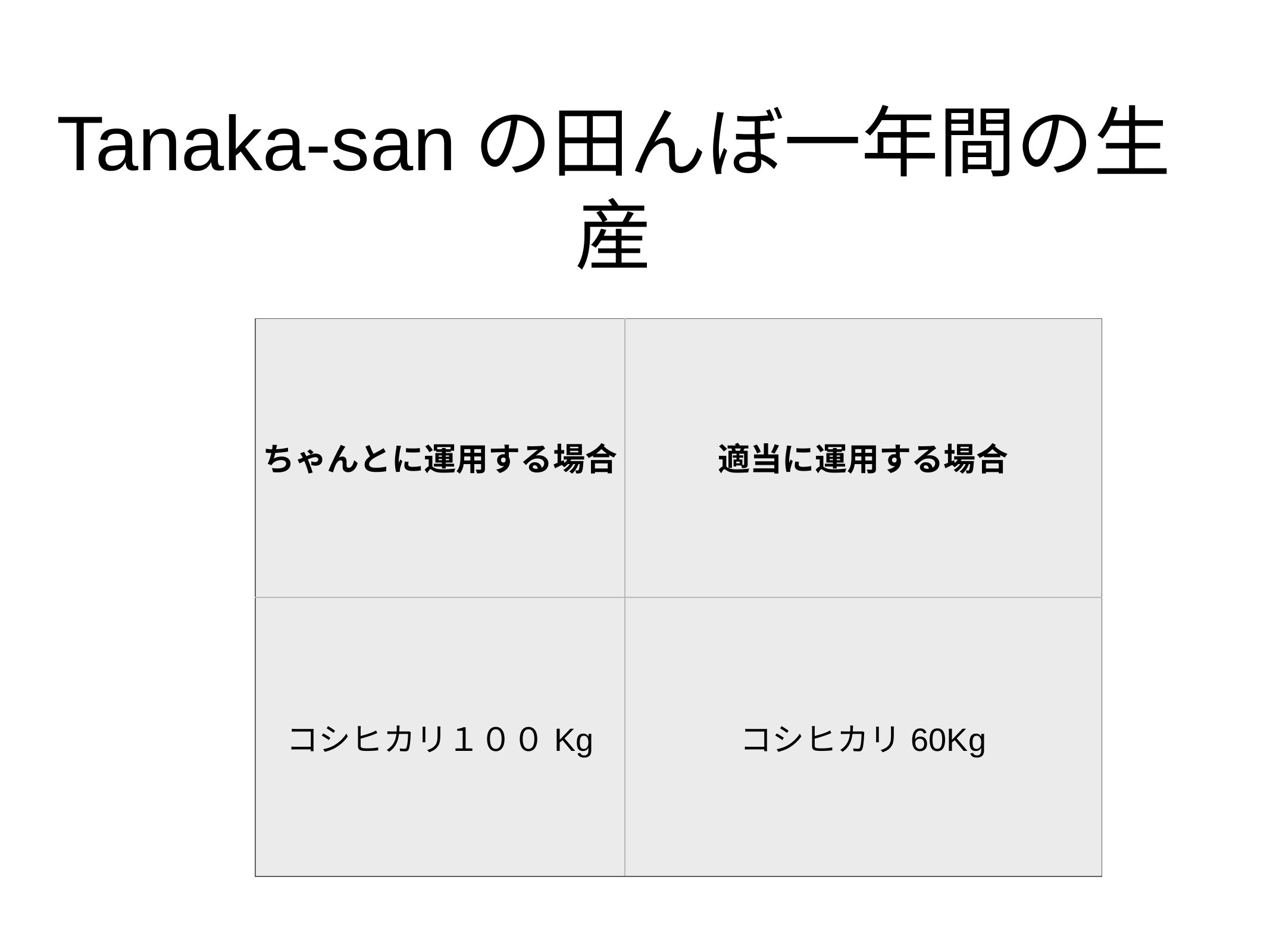

Tanaka-sanの田んぼ一年間の生産
| ちゃんとに運用する場合 | 適当に運用する場合 |
| --- | --- |
| コシヒカリ１００Kg | コシヒカリ60Kg |